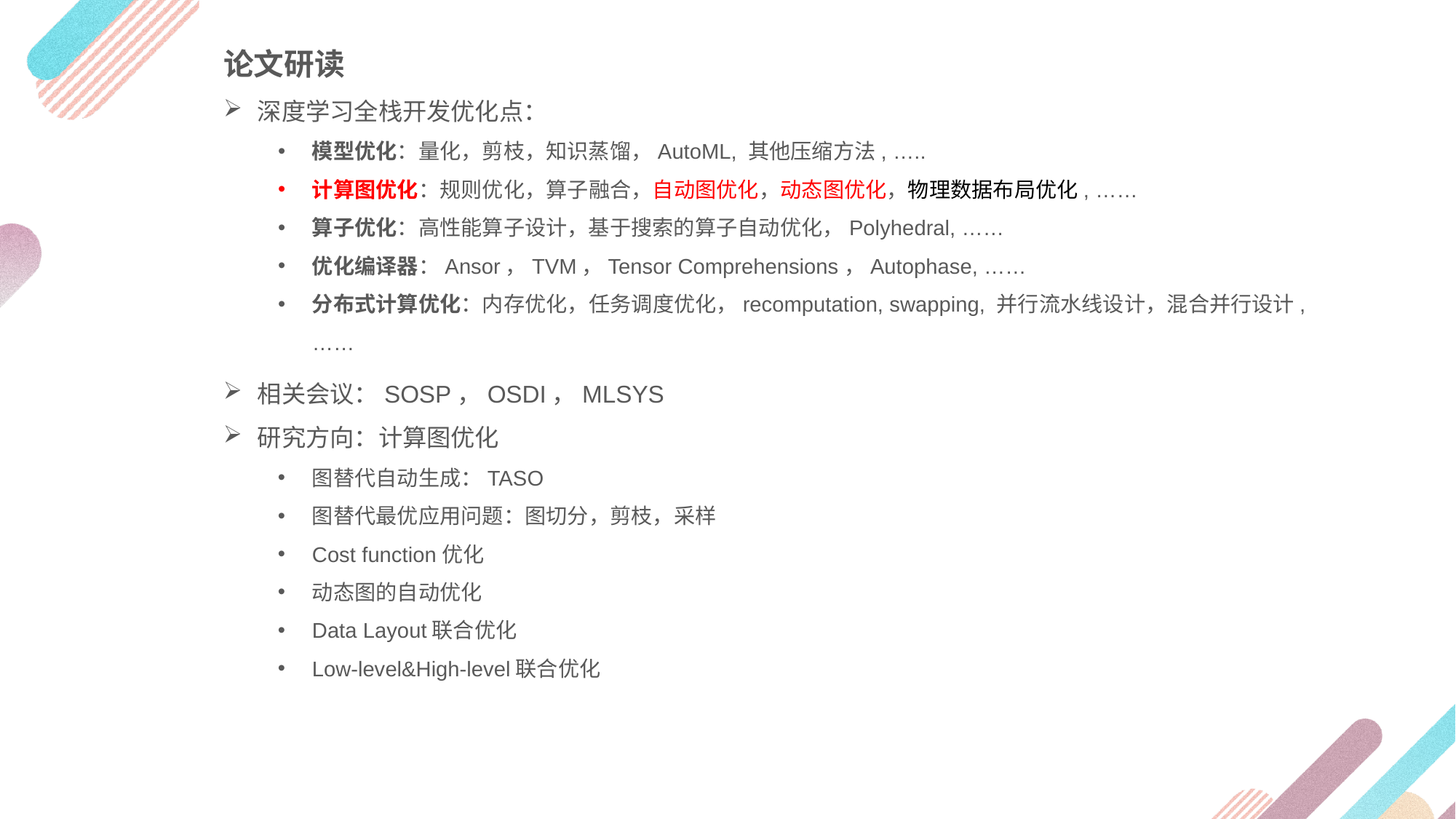

论文研读
深度学习全栈开发优化点：
模型优化：量化，剪枝，知识蒸馏，AutoML, 其他压缩方法, …..
计算图优化：规则优化，算子融合，自动图优化，动态图优化，物理数据布局优化, ……
算子优化：高性能算子设计，基于搜索的算子自动优化，Polyhedral, ……
优化编译器：Ansor，TVM，Tensor Comprehensions，Autophase, ……
分布式计算优化：内存优化，任务调度优化，recomputation, swapping, 并行流水线设计，混合并行设计, ……
相关会议：SOSP，OSDI，MLSYS
研究方向：计算图优化
图替代自动生成：TASO
图替代最优应用问题：图切分，剪枝，采样
Cost function优化
动态图的自动优化
Data Layout联合优化
Low-level&High-level联合优化